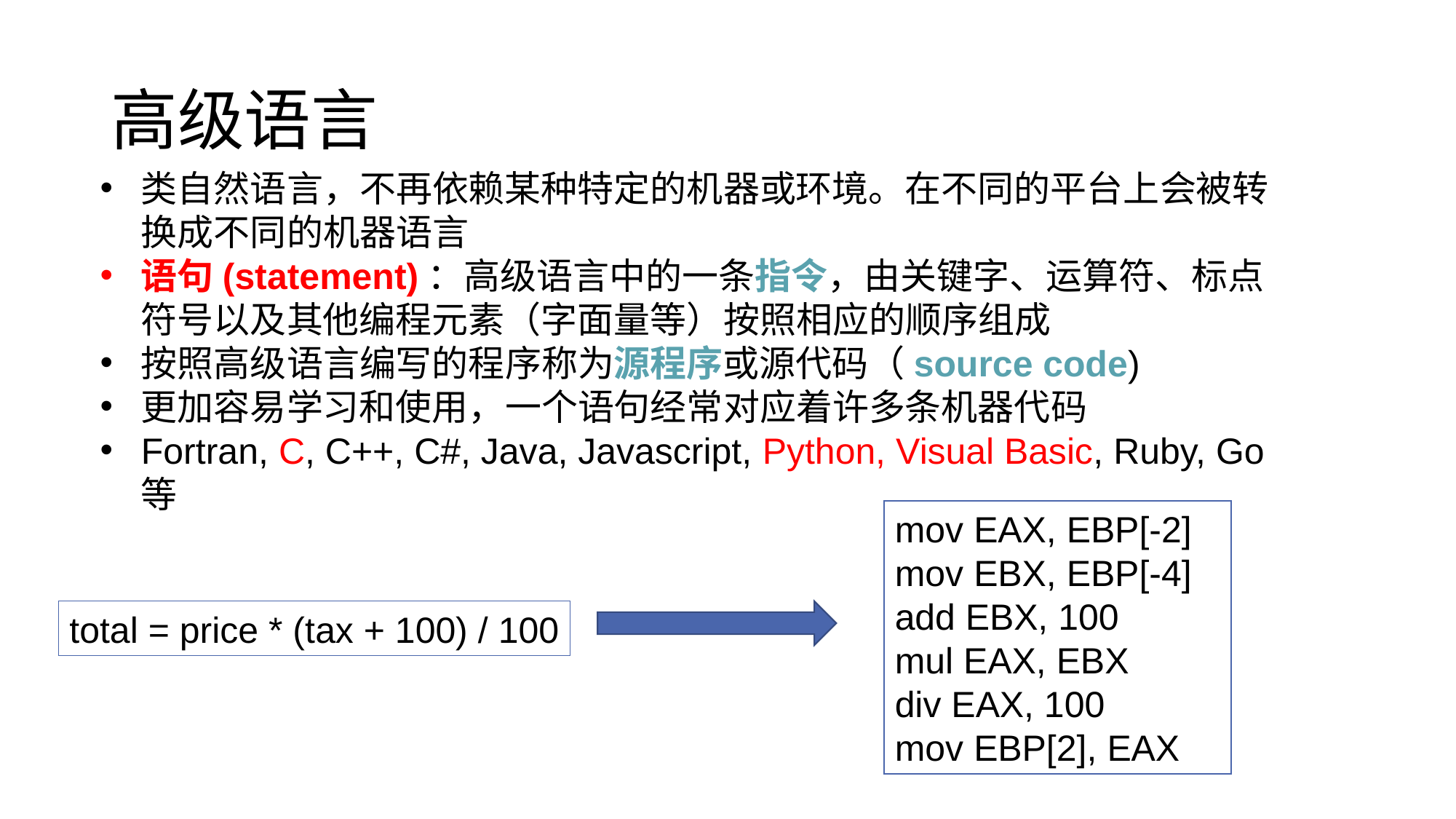

# 高级语言

类自然语言，不再依赖某种特定的机器或环境。在不同的平台上会被转换成不同的机器语言
语句(statement)：高级语言中的一条指令，由关键字、运算符、标点符号以及其他编程元素（字面量等）按照相应的顺序组成
按照高级语言编写的程序称为源程序或源代码（source code)
更加容易学习和使用，一个语句经常对应着许多条机器代码
Fortran, C, C++, C#, Java, Javascript, Python, Visual Basic, Ruby, Go等
mov EAX, EBP[-2]
mov EBX, EBP[-4]
add EBX, 100
mul EAX, EBX
div EAX, 100
mov EBP[2], EAX
total = price * (tax + 100) / 100